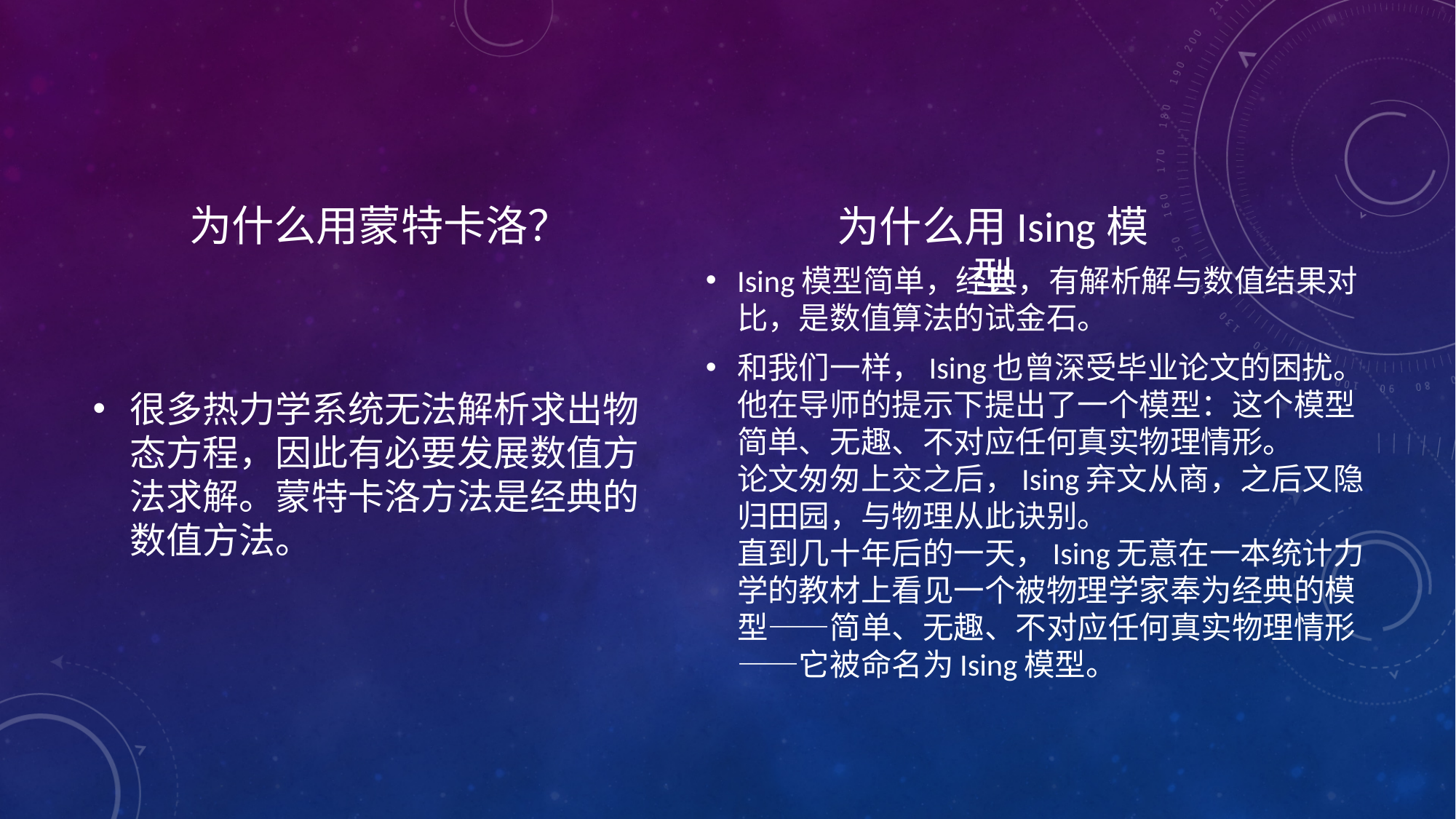

为什么用蒙特卡洛？
为什么用Ising模型
很多热力学系统无法解析求出物态方程，因此有必要发展数值方法求解。蒙特卡洛方法是经典的数值方法。
Ising模型简单，经典，有解析解与数值结果对比，是数值算法的试金石。
和我们一样，Ising也曾深受毕业论文的困扰。他在导师的提示下提出了一个模型：这个模型简单、无趣、不对应任何真实物理情形。
论文匆匆上交之后，Ising弃文从商，之后又隐归田园，与物理从此诀别。
直到几十年后的一天，Ising无意在一本统计力学的教材上看见一个被物理学家奉为经典的模型——简单、无趣、不对应任何真实物理情形——它被命名为Ising模型。